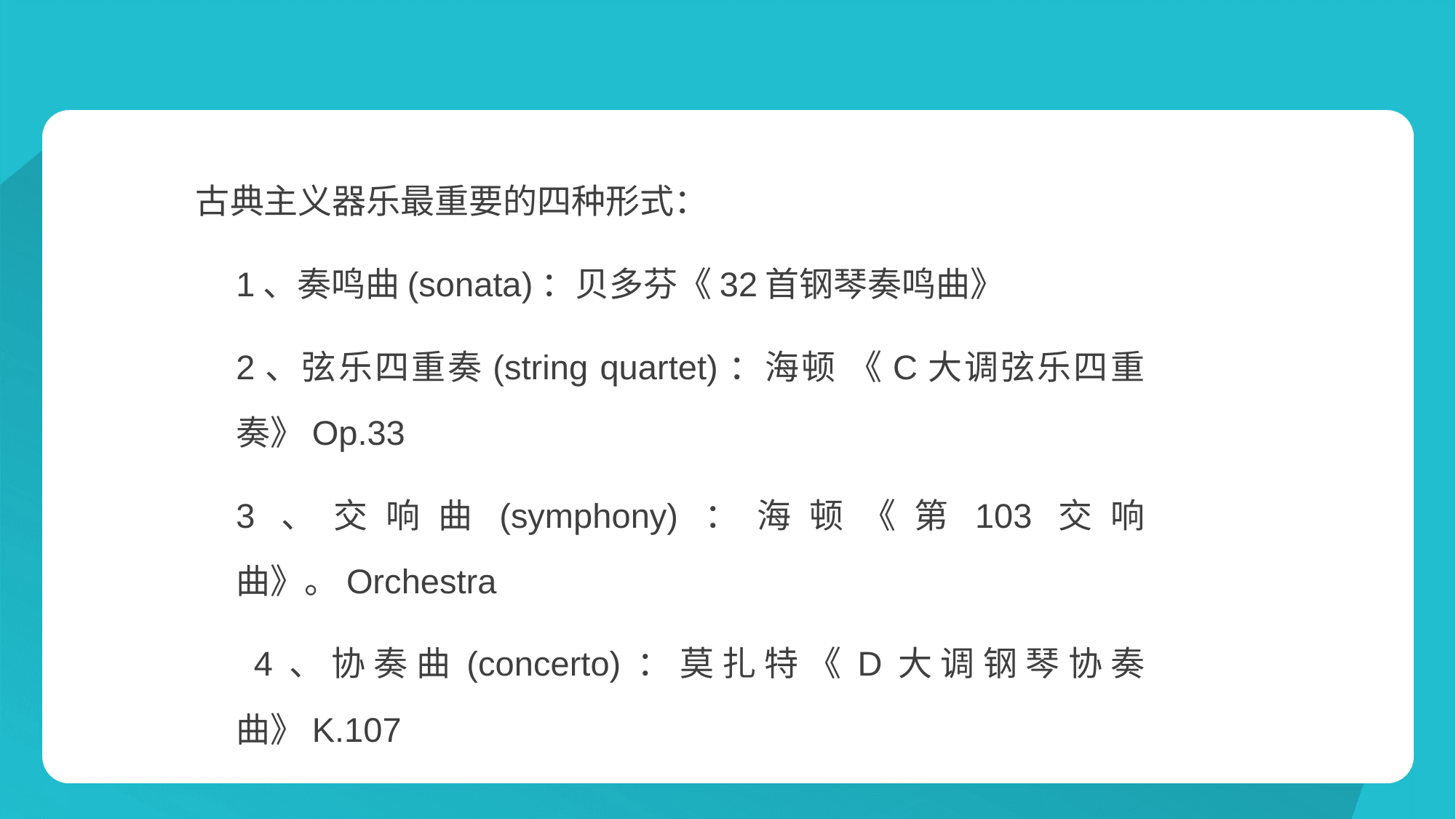

古典主义器乐最重要的四种形式：
	1、奏鸣曲(sonata)：贝多芬《32首钢琴奏鸣曲》
	2、弦乐四重奏(string quartet)：海顿 《C大调弦乐四重奏》Op.33
	3、交响曲(symphony)：海顿《第103交响曲》。Orchestra
	 4、协奏曲(concerto)：莫扎特《D大调钢琴协奏曲》K.107